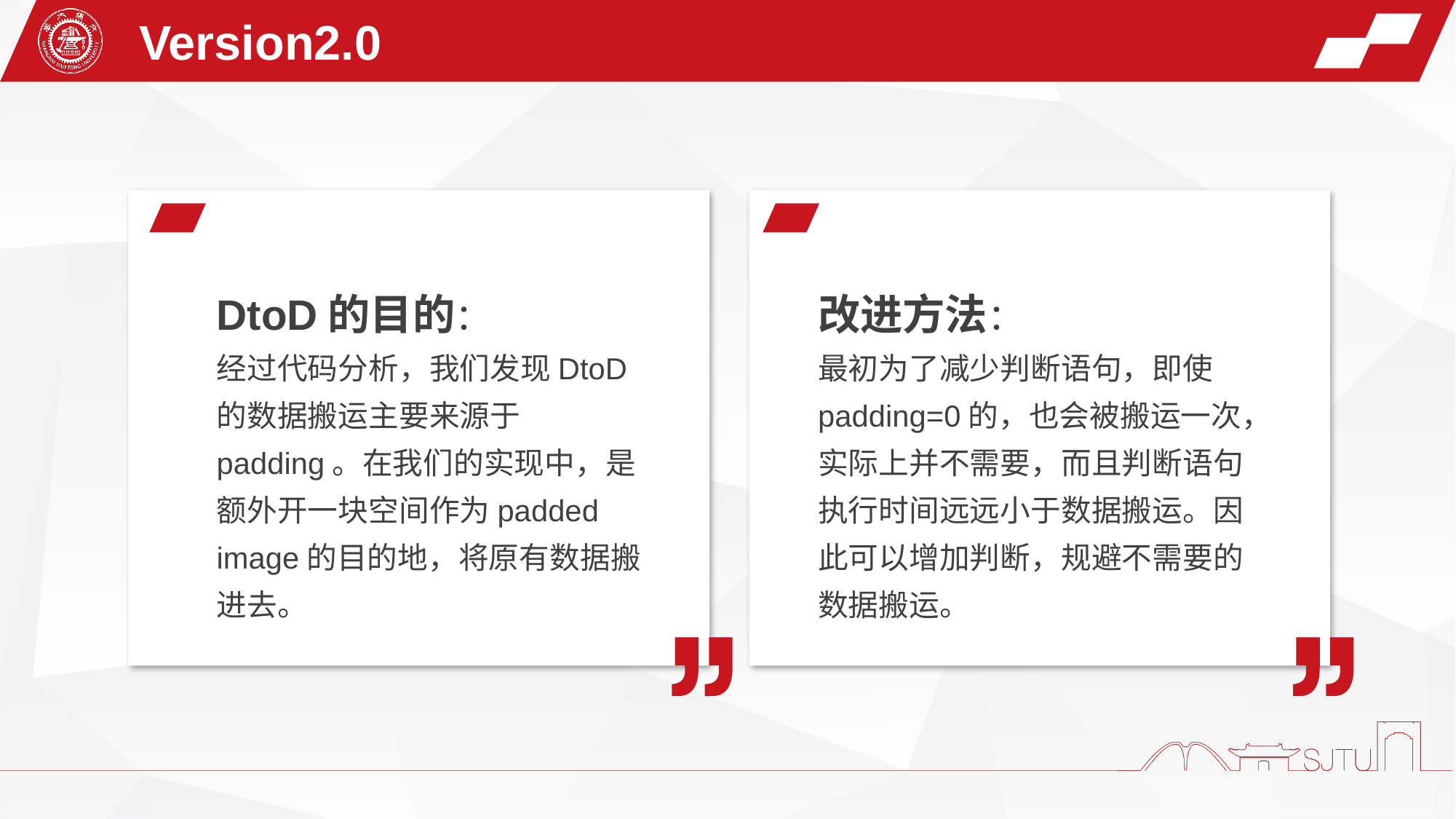

Version2.0

DtoD的目的：
经过代码分析，我们发现DtoD的数据搬运主要来源于padding。在我们的实现中，是额外开一块空间作为padded image的目的地，将原有数据搬进去。
改进方法：
最初为了减少判断语句，即使padding=0的，也会被搬运一次，实际上并不需要，而且判断语句执行时间远远小于数据搬运。因此可以增加判断，规避不需要的数据搬运。